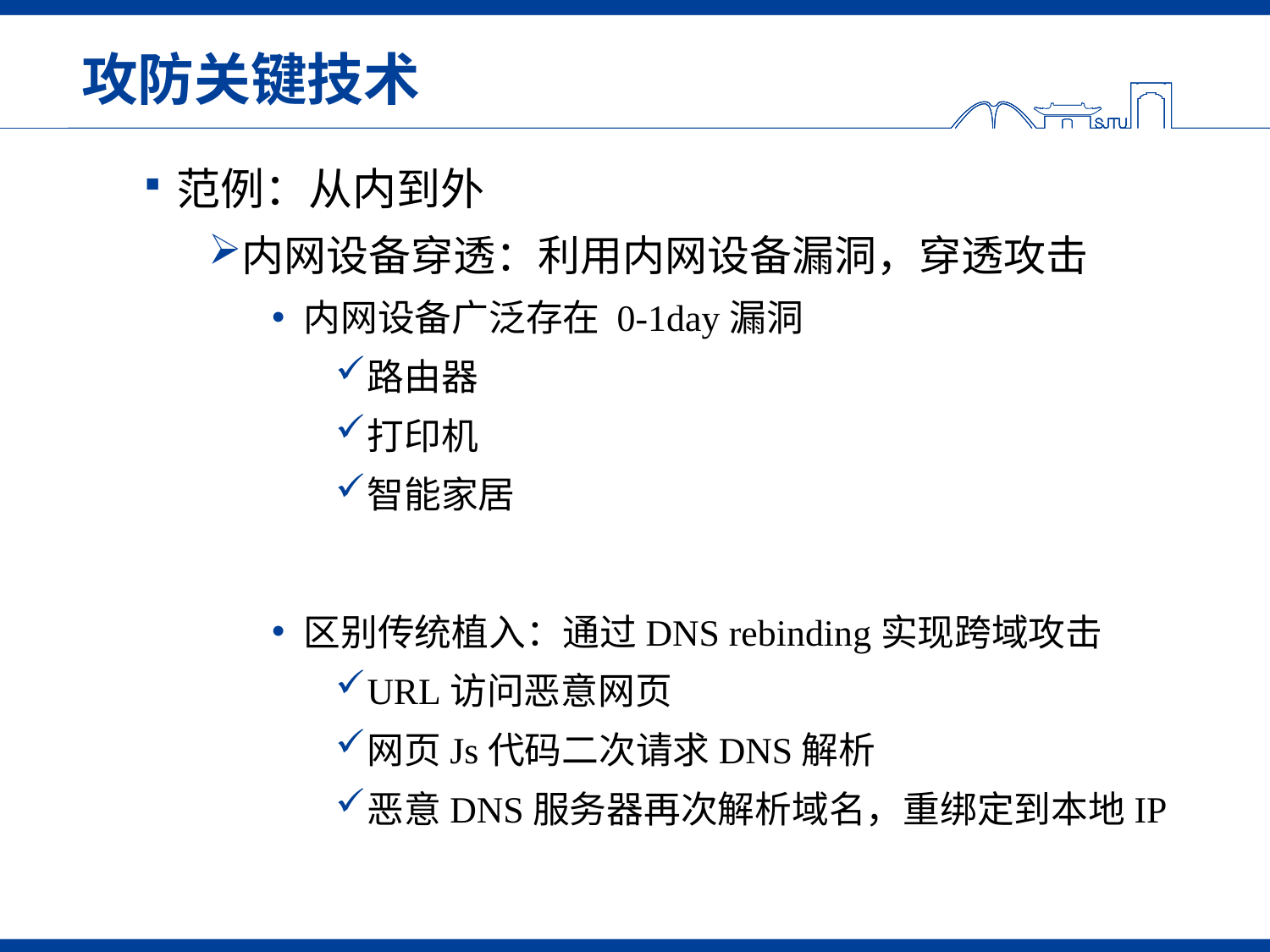

# 攻防关键技术
范例：从内到外
内网设备穿透：利用内网设备漏洞，穿透攻击
内网设备广泛存在 0-1day漏洞
路由器
打印机
智能家居

区别传统植入：通过DNS rebinding实现跨域攻击
URL访问恶意网页
网页Js代码二次请求DNS解析
恶意DNS服务器再次解析域名，重绑定到本地IP